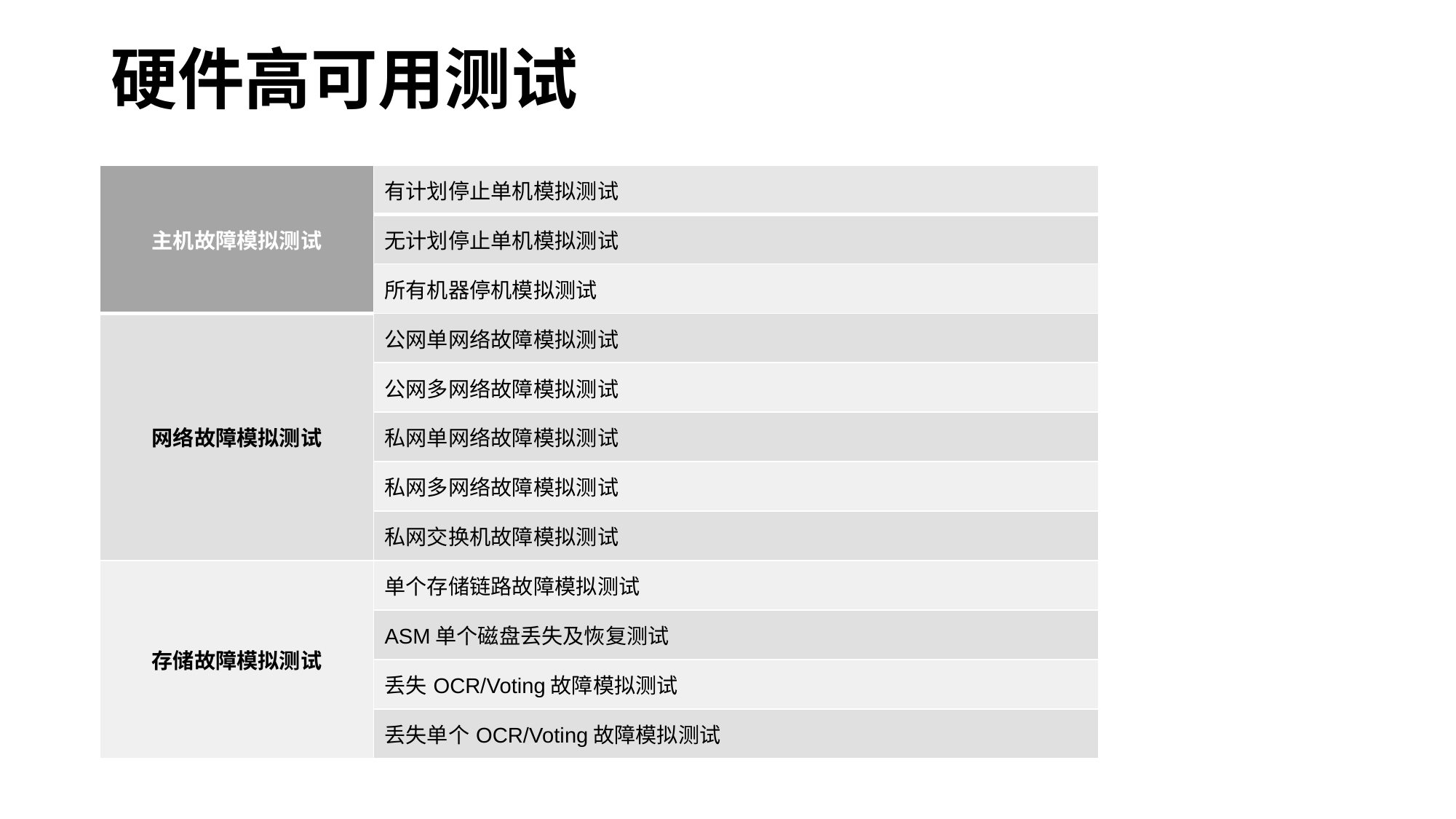

# 硬件高可用测试
| 主机故障模拟测试 | 有计划停止单机模拟测试 |
| --- | --- |
|  | 无计划停止单机模拟测试 |
|  | 所有机器停机模拟测试 |
| 网络故障模拟测试 | 公网单网络故障模拟测试 |
|  | 公网多网络故障模拟测试 |
|  | 私网单网络故障模拟测试 |
|  | 私网多网络故障模拟测试 |
|  | 私网交换机故障模拟测试 |
| 存储故障模拟测试 | 单个存储链路故障模拟测试 |
|  | ASM单个磁盘丢失及恢复测试 |
|  | 丢失OCR/Voting故障模拟测试 |
|  | 丢失单个OCR/Voting故障模拟测试 |